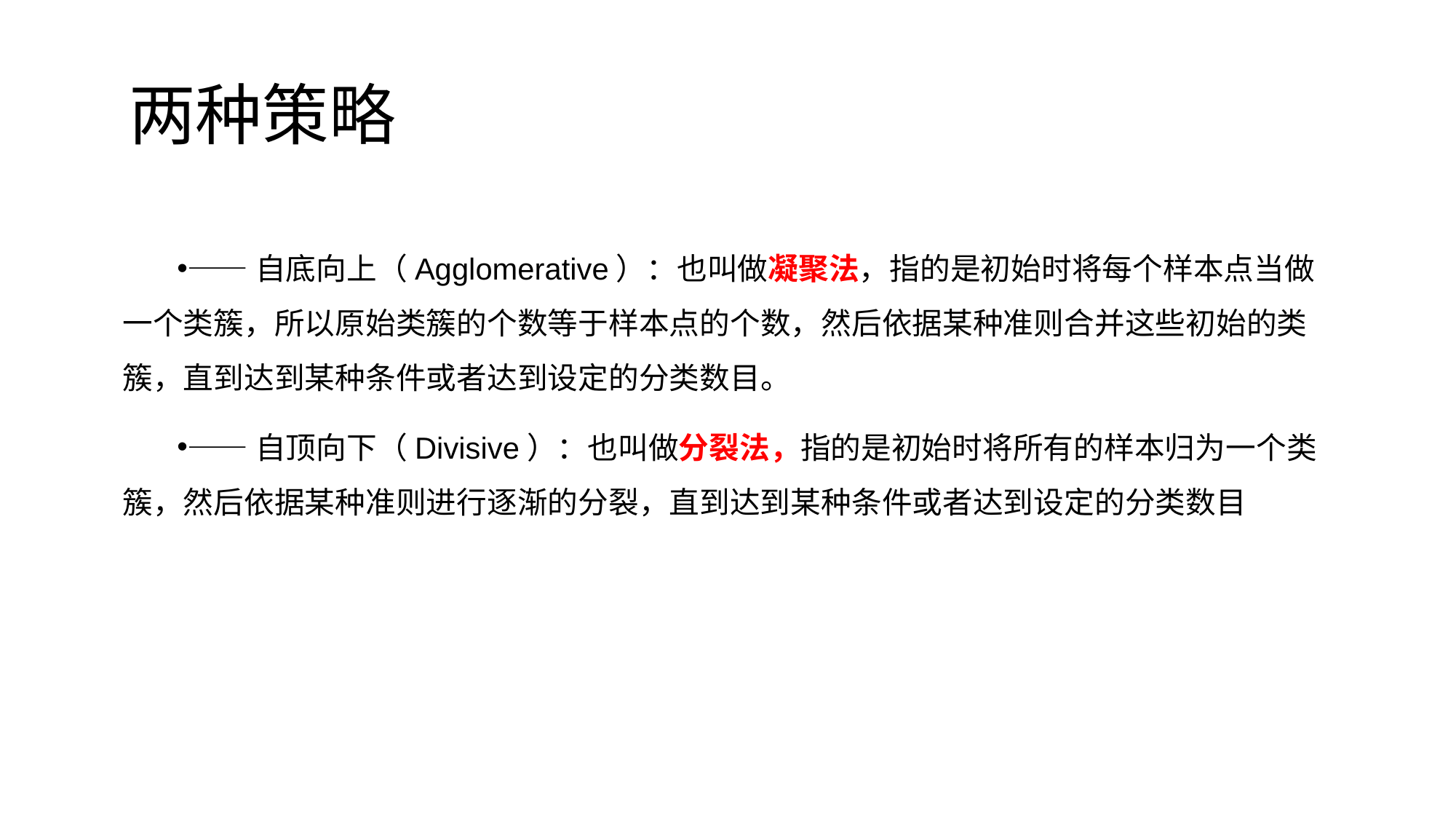

# 两种策略
——自底向上（Agglomerative）：也叫做凝聚法，指的是初始时将每个样本点当做一个类簇，所以原始类簇的个数等于样本点的个数，然后依据某种准则合并这些初始的类簇，直到达到某种条件或者达到设定的分类数目。
——自顶向下（Divisive）：也叫做分裂法，指的是初始时将所有的样本归为一个类簇，然后依据某种准则进行逐渐的分裂，直到达到某种条件或者达到设定的分类数目